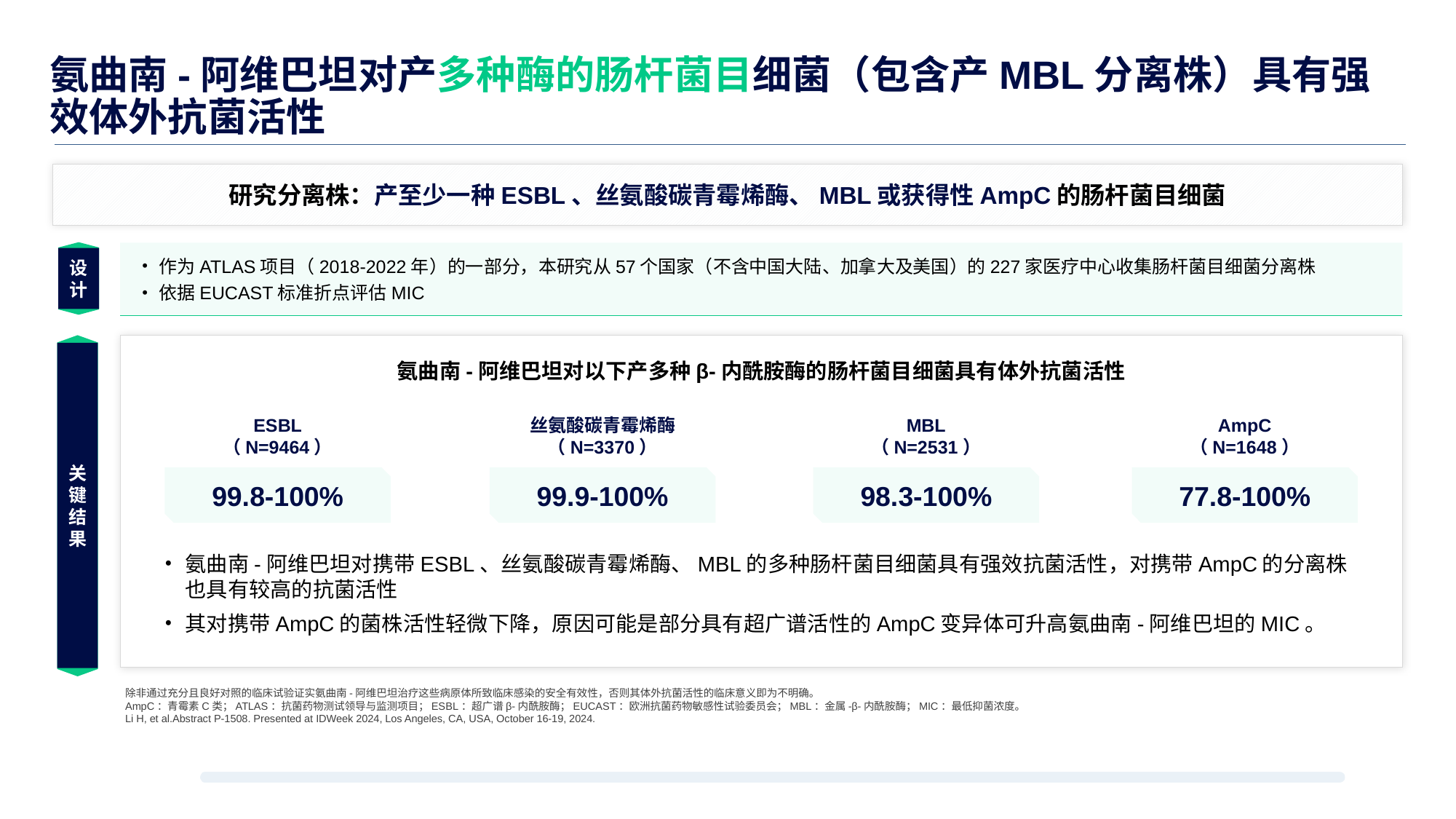

氨曲南-阿维巴坦对产多种酶的肠杆菌目细菌（包含产MBL分离株）具有强效体外抗菌活性

研究分离株：产至少一种ESBL、丝氨酸碳青霉烯酶、MBL或获得性AmpC的肠杆菌目细菌
设计

作为ATLAS项目（2018-2022年）的一部分，本研究从57个国家（不含中国大陆、加拿大及美国）的227家医疗中心收集肠杆菌目细菌分离株
依据EUCAST标准折点评估MIC
关键结果

氨曲南-阿维巴坦对以下产多种β-内酰胺酶的肠杆菌目细菌具有体外抗菌活性
ESBL
（N=9464）
丝氨酸碳青霉烯酶
（N=3370）
MBL
（N=2531）
AmpC
（N=1648）
99.8-100%
99.9-100%
98.3-100%
77.8-100%
氨曲南-阿维巴坦对携带ESBL、丝氨酸碳青霉烯酶、MBL的多种肠杆菌目细菌具有强效抗菌活性，对携带AmpC的分离株也具有较高的抗菌活性
其对携带AmpC的菌株活性轻微下降，原因可能是部分具有超广谱活性的AmpC变异体可升高氨曲南-阿维巴坦的MIC。
除非通过充分且良好对照的临床试验证实氨曲南-阿维巴坦治疗这些病原体所致临床感染的安全有效性，否则其体外抗菌活性的临床意义即为不明确。
AmpC：青霉素C类；ATLAS：抗菌药物测试领导与监测项目；ESBL：超广谱β-内酰胺酶；EUCAST：欧洲抗菌药物敏感性试验委员会；MBL：金属-β-内酰胺酶；MIC：最低抑菌浓度。
Li H, et al.Abstract P-1508. Presented at IDWeek 2024, Los Angeles, CA, USA, October 16-19, 2024.